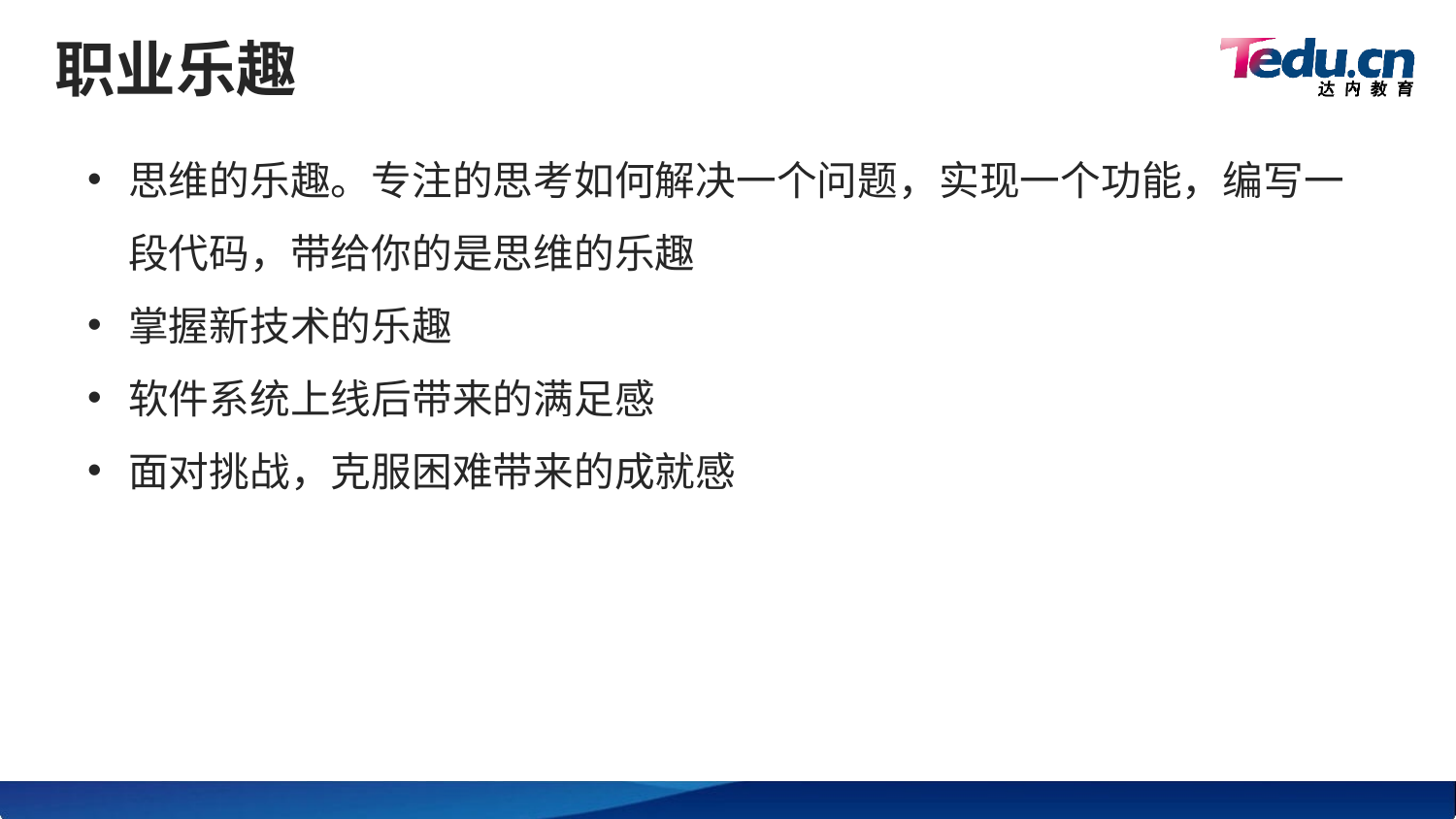

# 职业乐趣
思维的乐趣。专注的思考如何解决一个问题，实现一个功能，编写一段代码，带给你的是思维的乐趣
掌握新技术的乐趣
软件系统上线后带来的满足感
面对挑战，克服困难带来的成就感